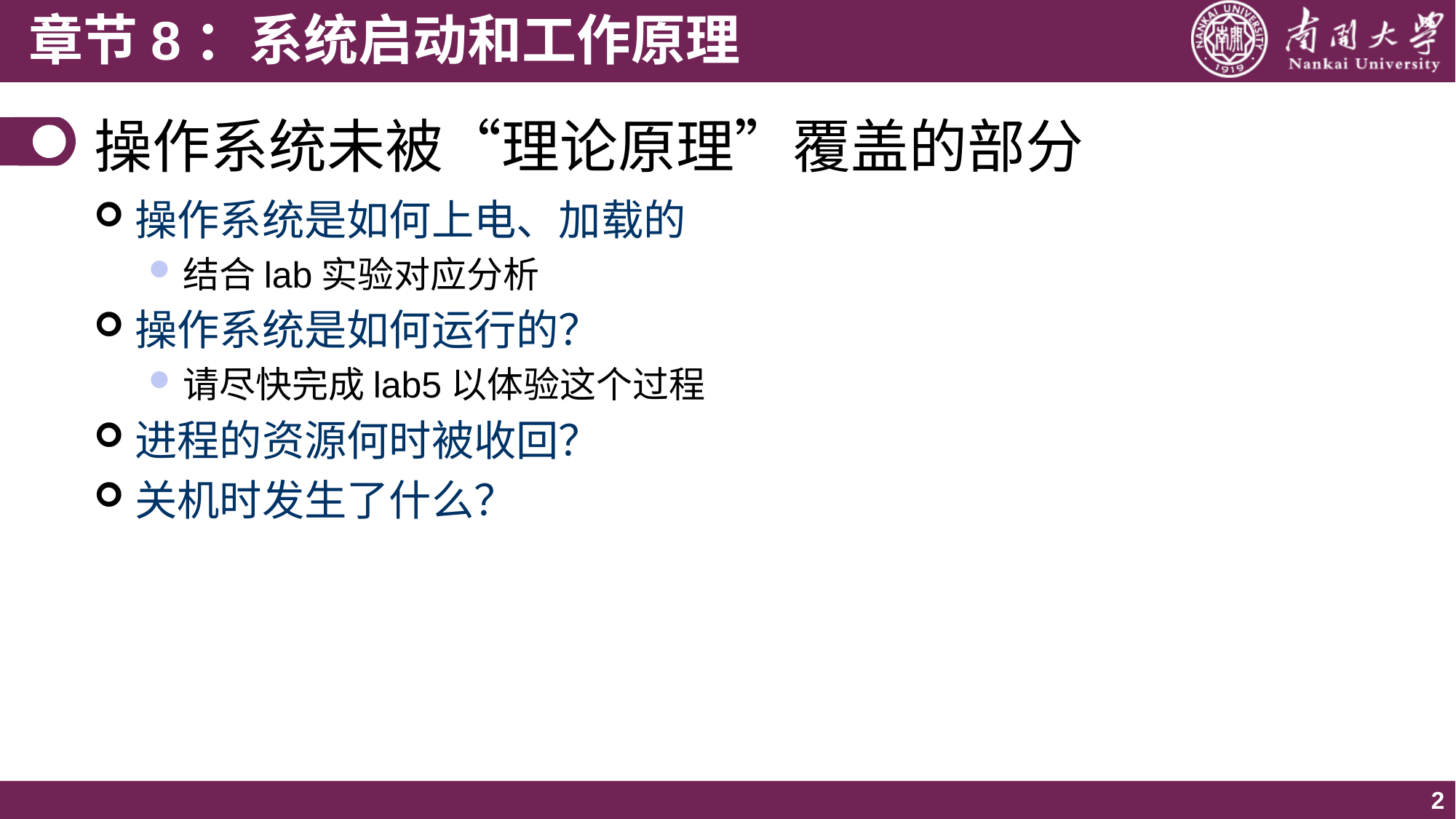

# 操作系统未被“理论原理”覆盖的部分
操作系统是如何上电、加载的
结合lab实验对应分析
操作系统是如何运行的？
请尽快完成lab5以体验这个过程
进程的资源何时被收回？
关机时发生了什么？

2